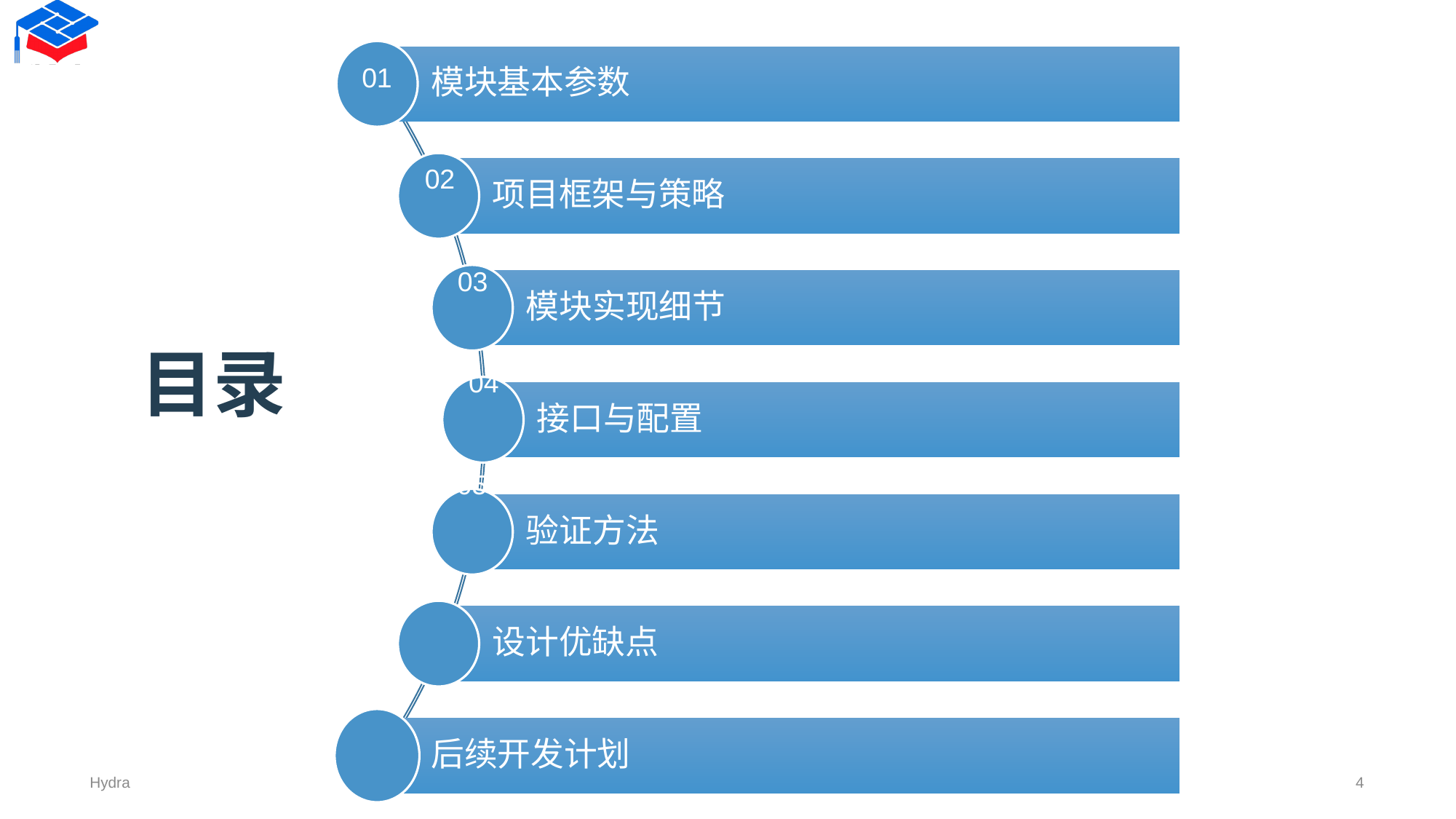

#
模块基本参数
项目框架与策略
模块实现细节
接口与配置
验证方法
设计优缺点
后续开发计划
01
02
03
04
05
06
07
目录
Hydra
4